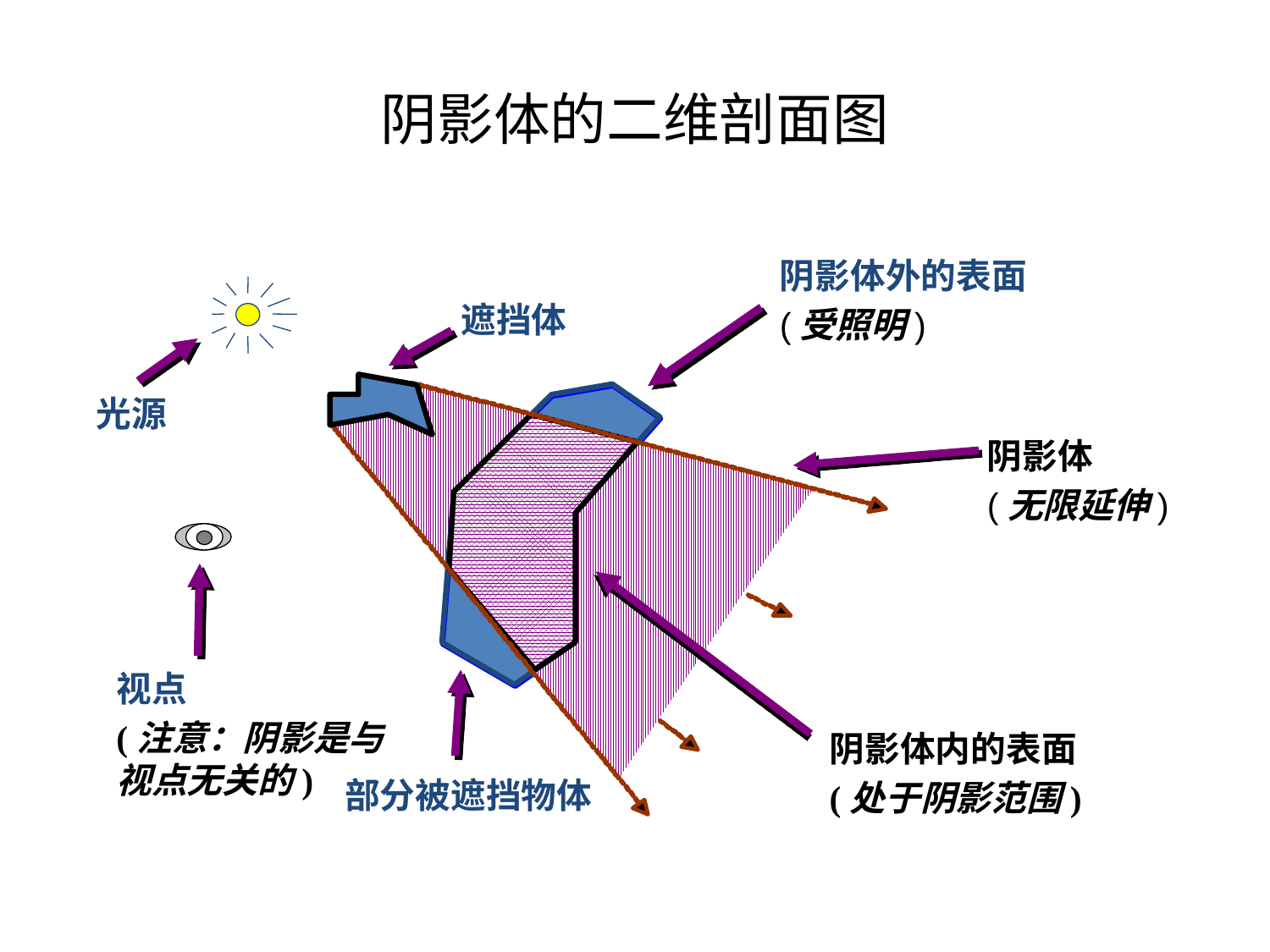

# 阴影体的二维剖面图
阴影体外的表面
(受照明)

遮挡体

光源

阴影体
(无限延伸)

视点
(注意：阴影是与视点无关的)

阴影体内的表面
(处于阴影范围)

部分被遮挡物体